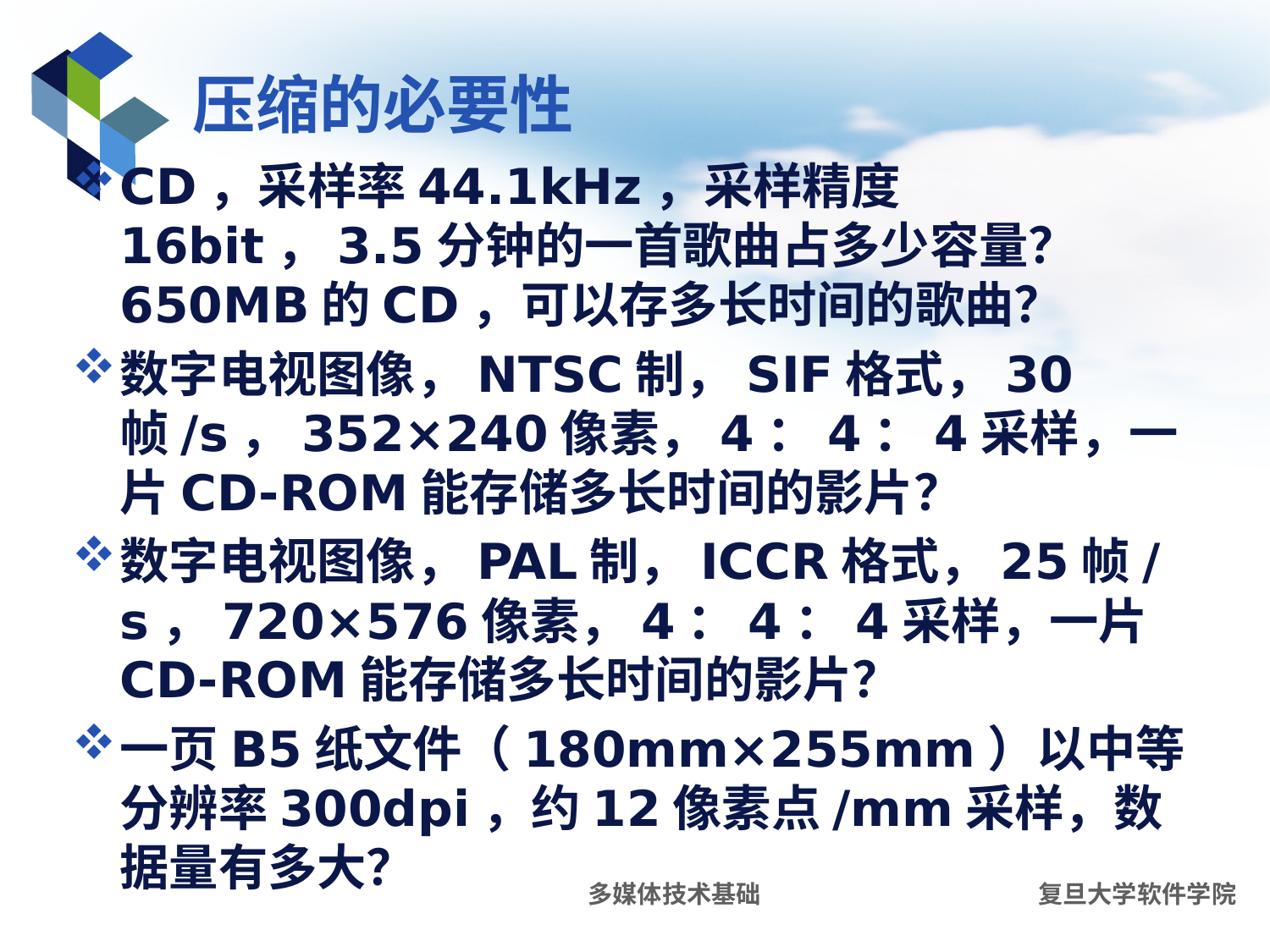

# 压缩的必要性
CD，采样率44.1kHz，采样精度16bit，3.5分钟的一首歌曲占多少容量？650MB的CD，可以存多长时间的歌曲？
数字电视图像，NTSC制，SIF格式，30帧/s，352×240像素，4：4：4采样，一片CD-ROM能存储多长时间的影片？
数字电视图像，PAL制，ICCR格式，25帧/s，720×576像素，4：4：4采样，一片CD-ROM能存储多长时间的影片？
一页B5纸文件（180mm×255mm）以中等分辨率300dpi，约12像素点/mm采样，数据量有多大？
多媒体技术基础